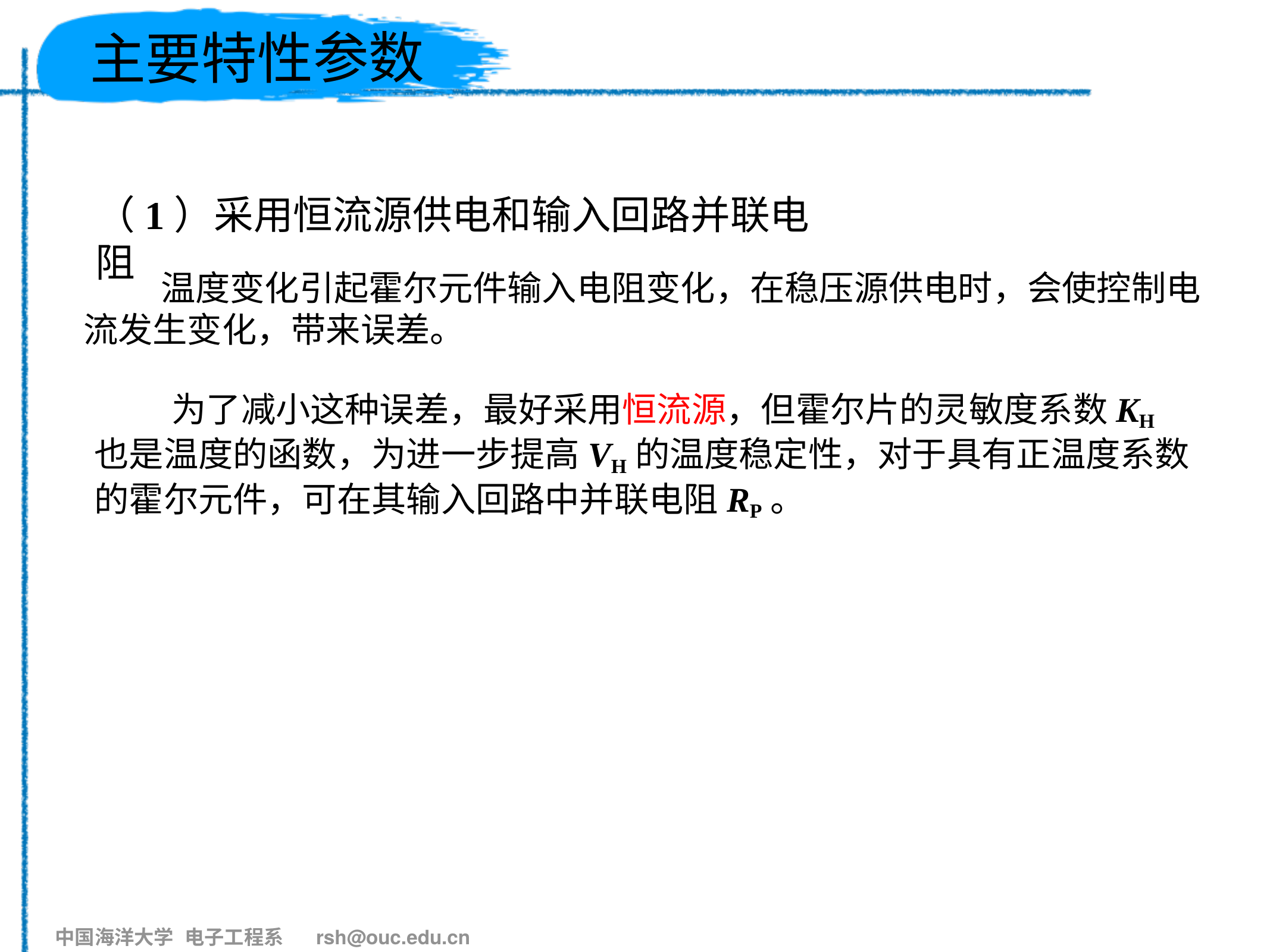

# 主要特性参数
（1）采用恒流源供电和输入回路并联电阻
        温度变化引起霍尔元件输入电阻变化，在稳压源供电时，会使控制电流发生变化，带来误差。
        为了减小这种误差，最好采用恒流源，但霍尔片的灵敏度系数KH也是温度的函数，为进一步提高VH的温度稳定性，对于具有正温度系数的霍尔元件，可在其输入回路中并联电阻RP。